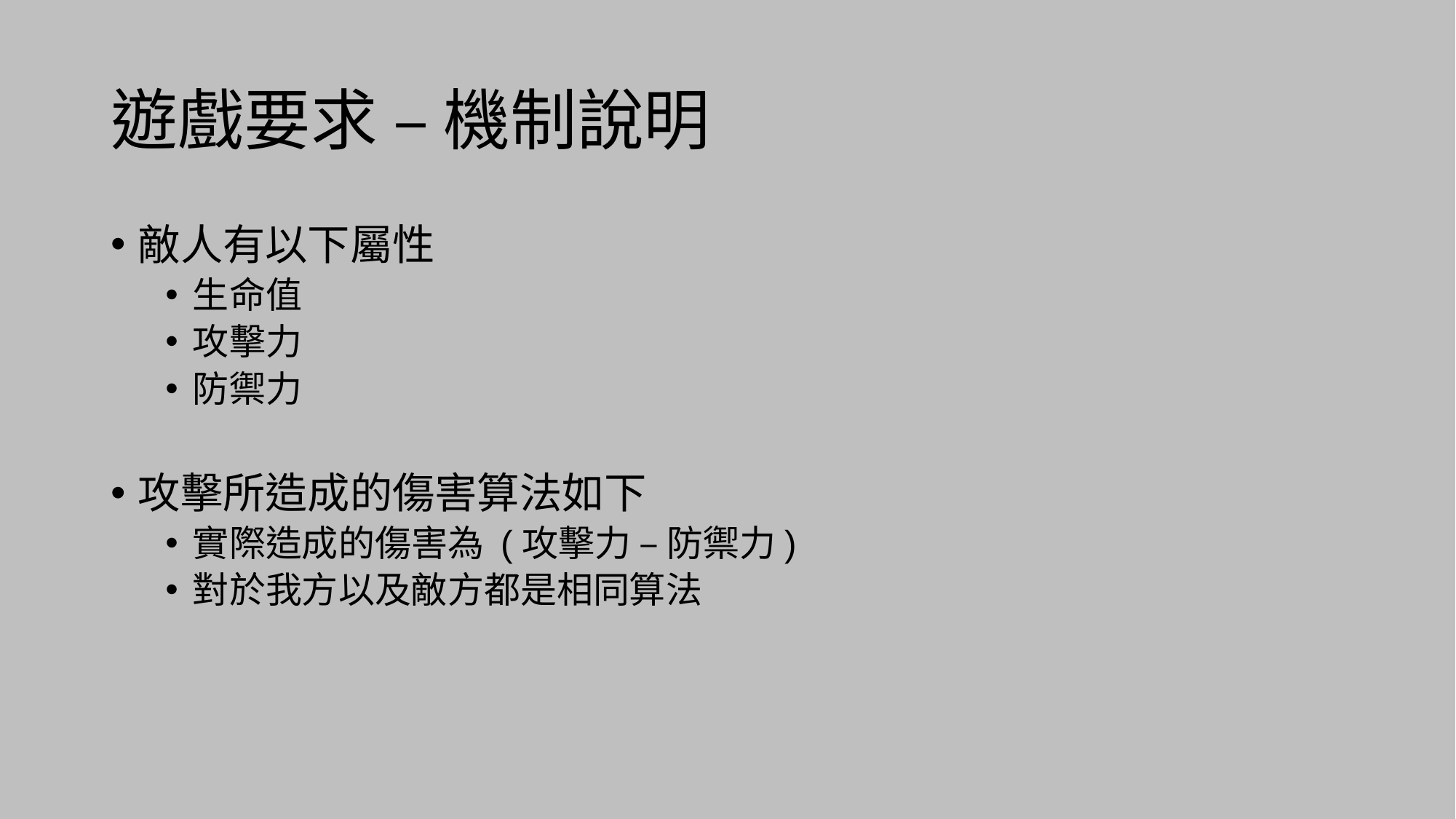

# 遊戲要求 – 機制說明
敵人有以下屬性
生命值
攻擊力
防禦力

攻擊所造成的傷害算法如下
實際造成的傷害為 (攻擊力 – 防禦力)
對於我方以及敵方都是相同算法